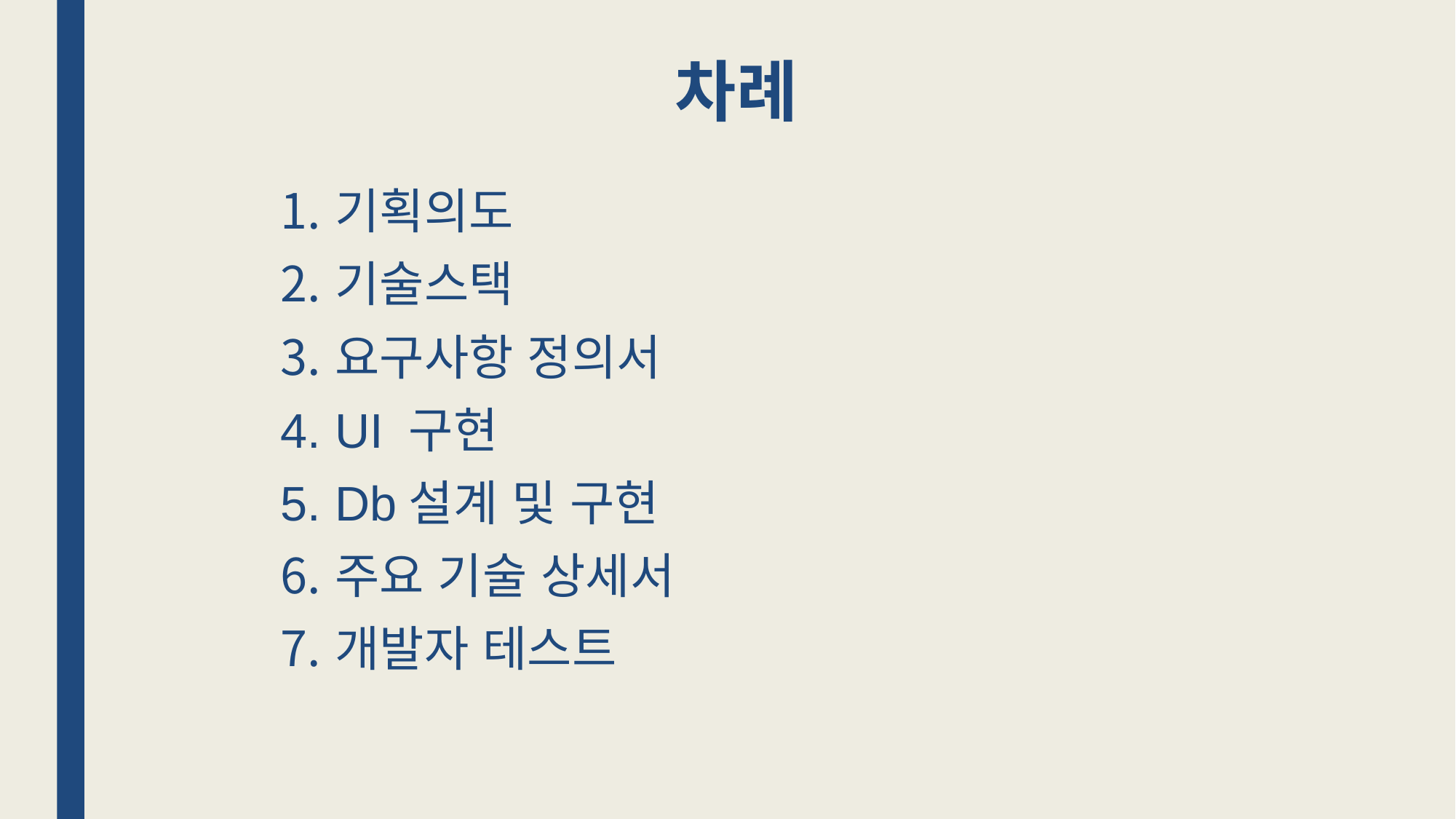

# 차례
기획의도
기술스택
요구사항 정의서
UI 구현
Db설계 및 구현
주요 기술 상세서
개발자 테스트